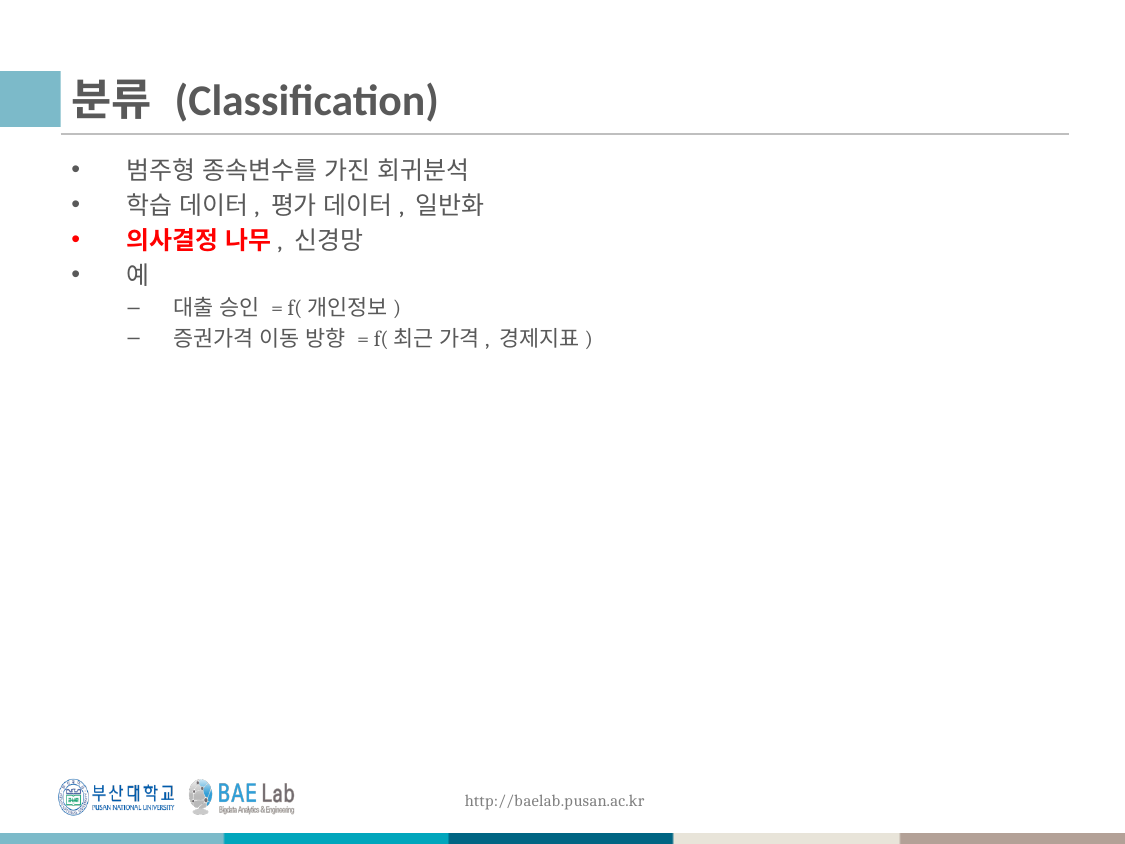

# 분류 (Classification)
 범주형 종속변수를 가진 회귀분석
 학습 데이터, 평가 데이터, 일반화
 의사결정 나무, 신경망
 예
 대출 승인 = f(개인정보)
 증권가격 이동 방향 = f(최근 가격, 경제지표)